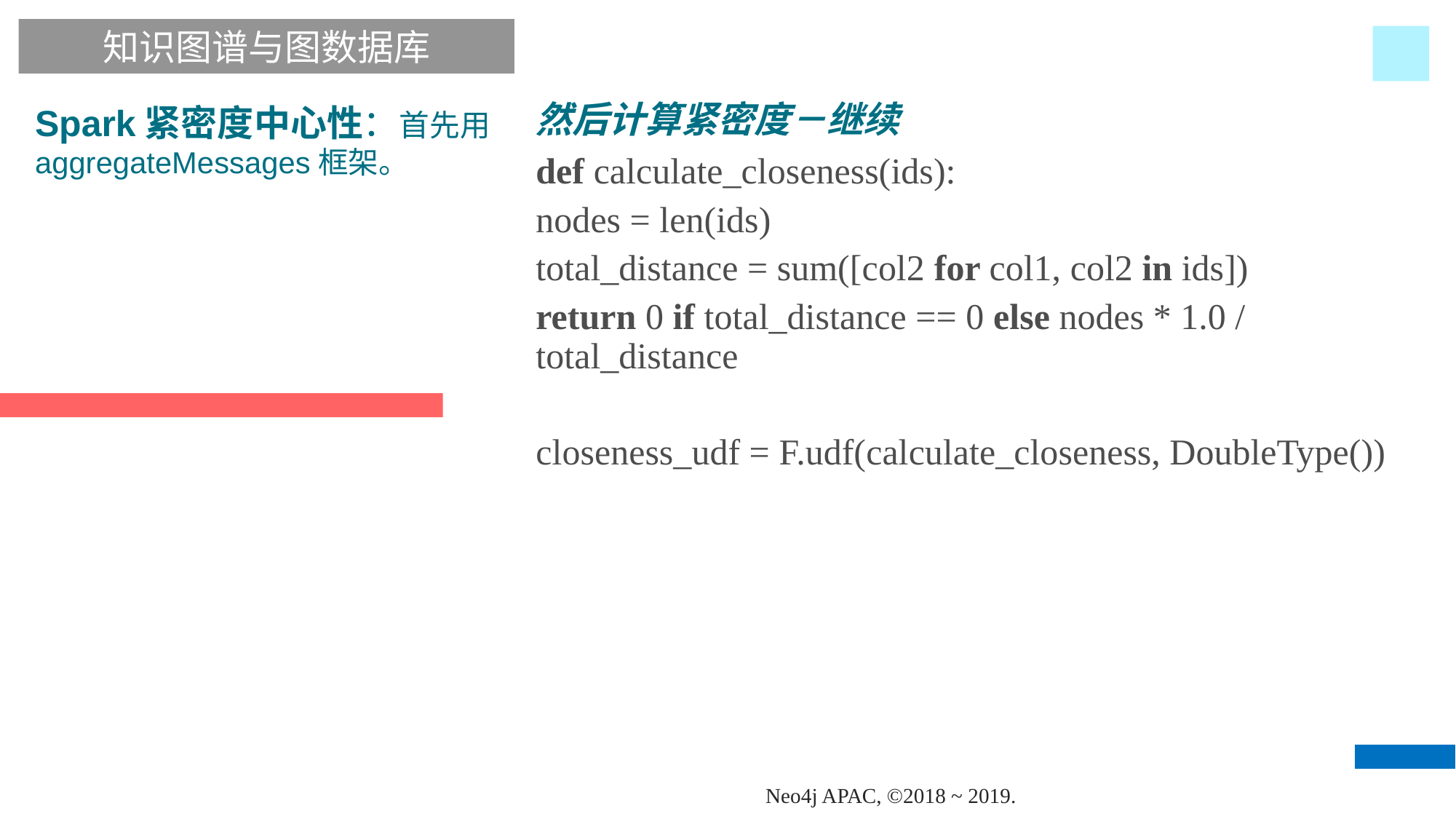

知识图谱与图数据库

然后计算紧密度－继续
Spark紧密度中心性：首先用aggregateMessages框架。
def calculate_closeness(ids):
nodes = len(ids)
total_distance = sum([col2 for col1, col2 in ids])
return 0 if total_distance == 0 else nodes * 1.0 / total_distance

closeness_udf = F.udf(calculate_closeness, DoubleType())